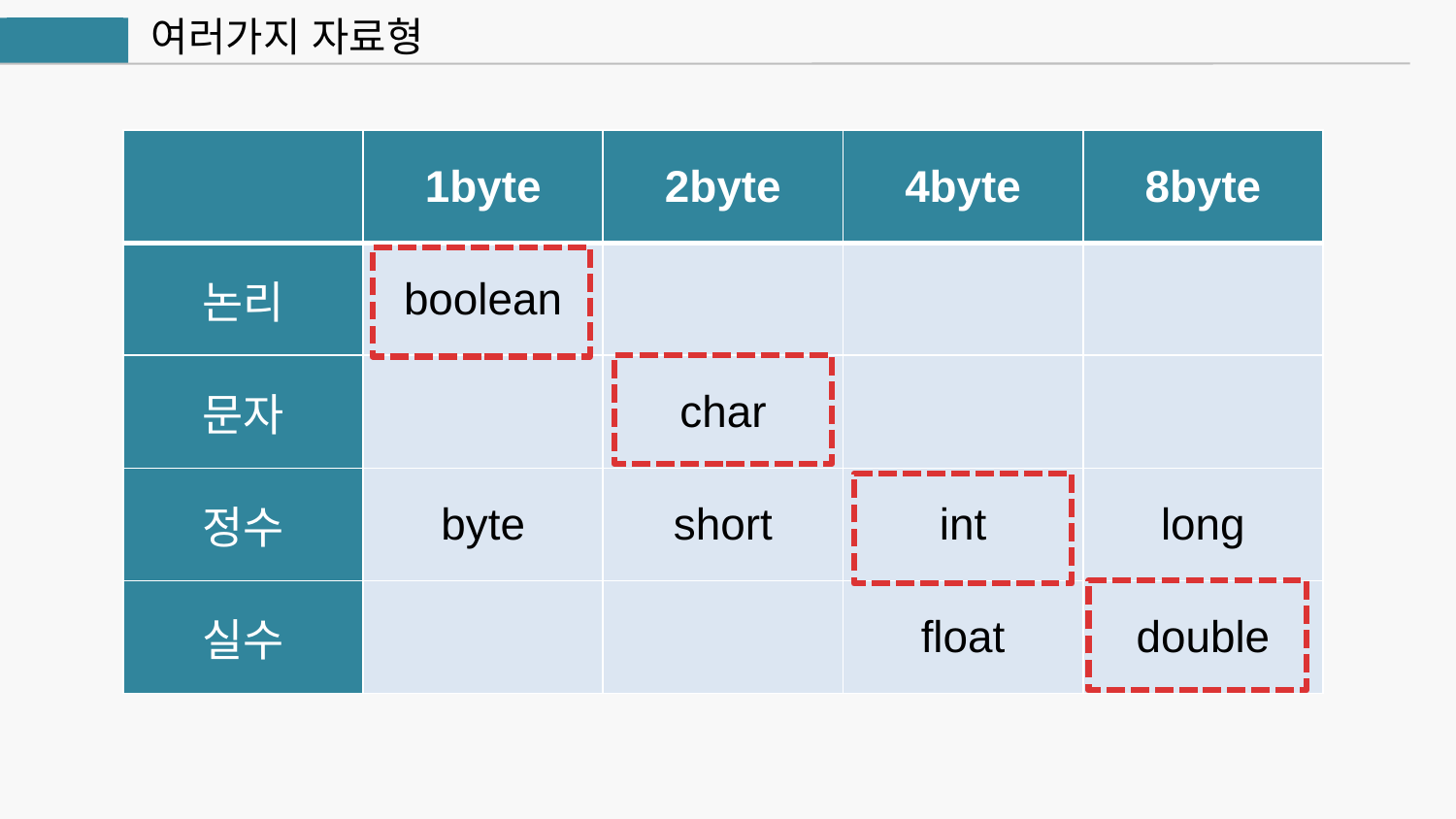

여러가지 자료형

자바
|  | 1byte | 2byte | 4byte | 8byte |
| --- | --- | --- | --- | --- |
| 논리 | boolean |  |  |  |
| 문자 |  | char |  |  |
| 정수 | byte | short | int | long |
| 실수 |  |  | float | double |